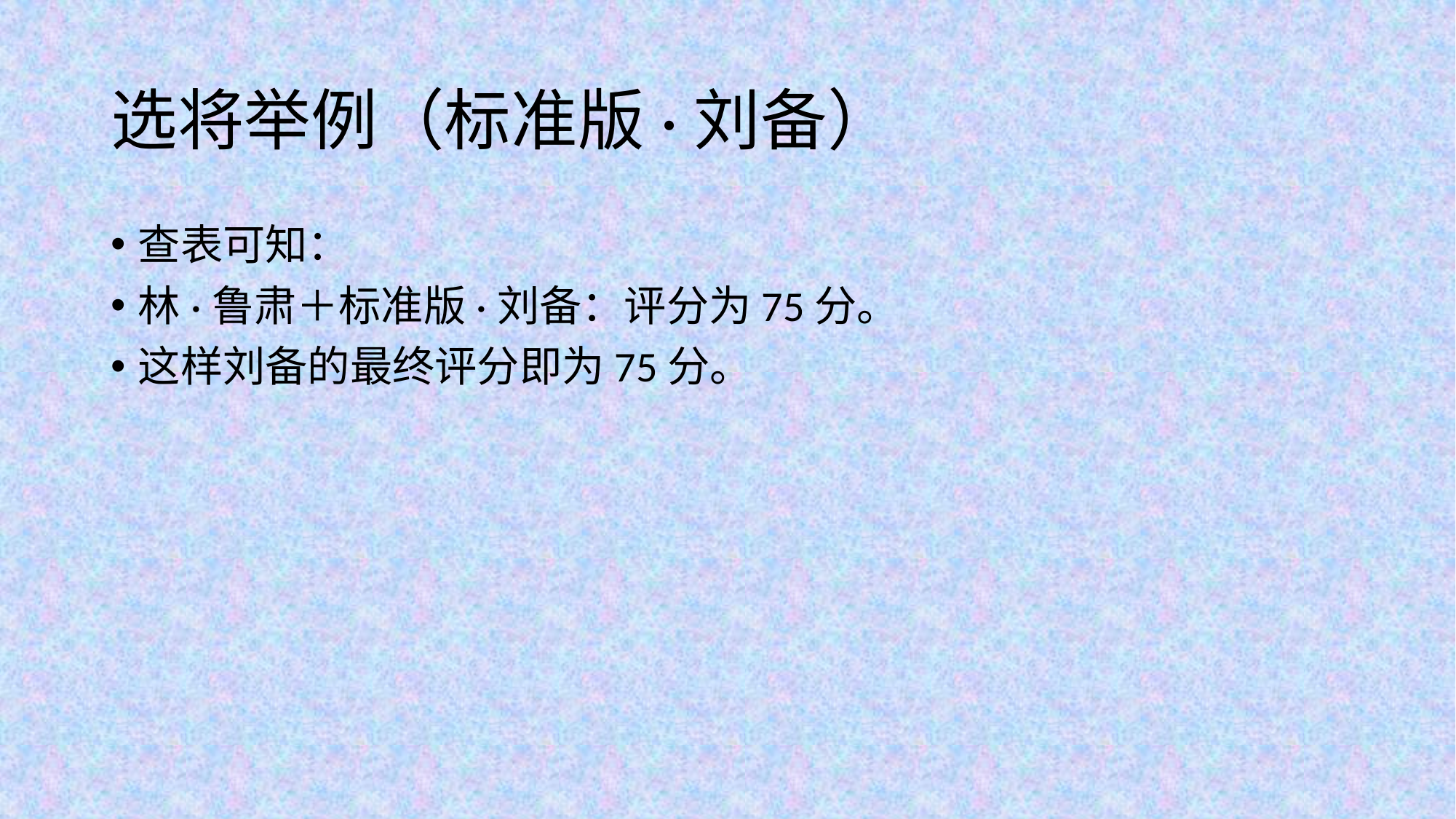

# 选将举例（标准版·刘备）
查表可知：
林·鲁肃＋标准版·刘备：评分为75分。
这样刘备的最终评分即为75分。